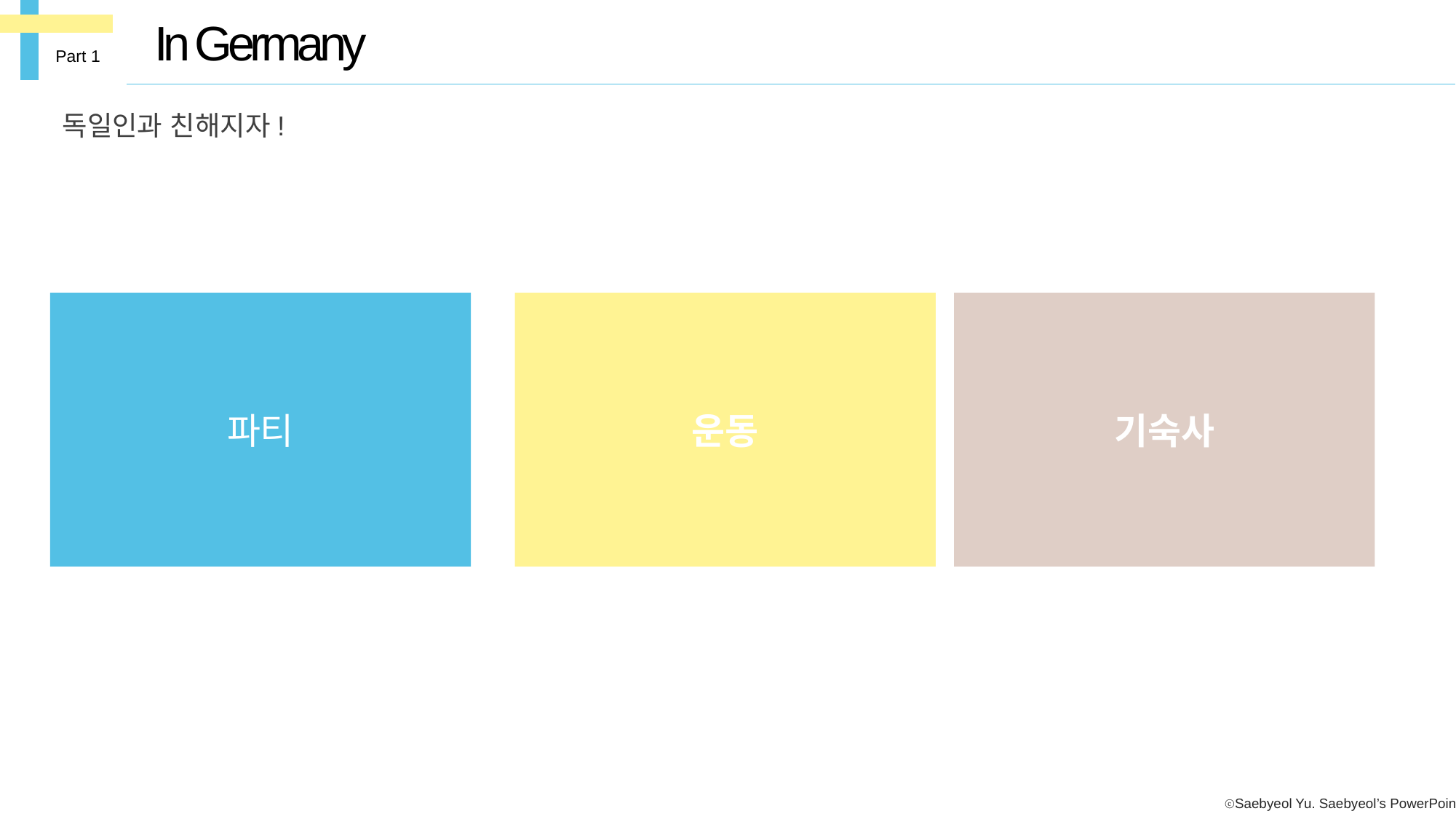

In Germany
Part 1
독일인과 친해지자!
파티
운동​
기숙사